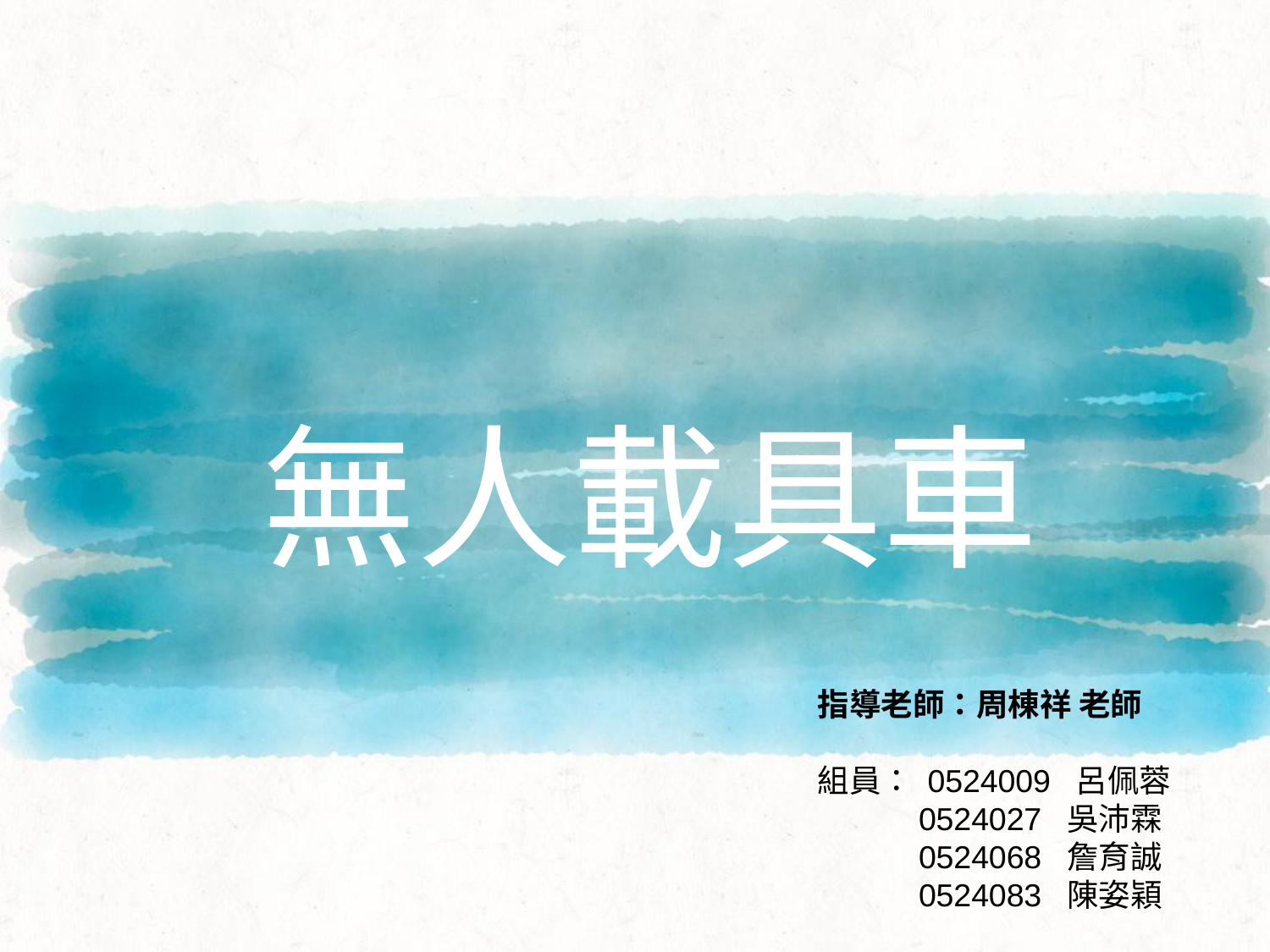

# 無人載具車
指導老師：周棟祥 老師
組員： 0524009  呂佩蓉
             0524027  吳沛霖
             0524068  詹育誠
             0524083  陳姿穎